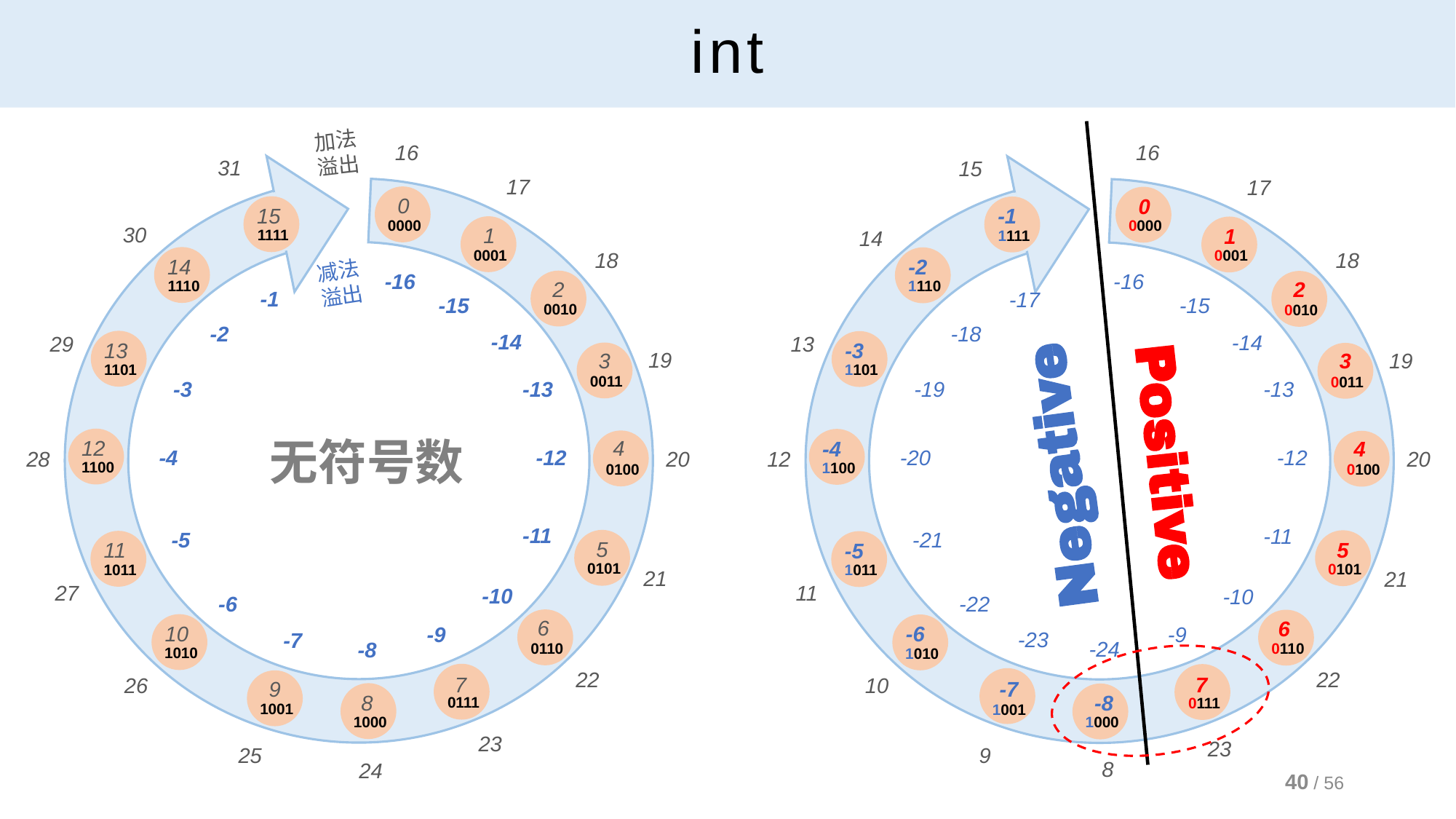

# int
加法
溢出
16
31
17
30
18
29
19
28
20
21
27
22
26
23
25
24
Positive
Negative
16
15
17
14
18
13
19
12
20
21
11
22
10
23
9
8

0
0000

15
1111

1
0001

14
1110

2
0010

13
1101
3

0011

12
1100
4

0100

5
0101

11
1011

6
0110

10
1010

7
0111

9
1001

8
1000

0
0000

-1
1111

1
0001

-2
1110

2
0010

-3
1101
3

0011

-4
1100
4

0100

5
0101

-5
1011

6
0110

-6
1010

7
0111

-7
1001

-8
1000
减法
溢出
-16
-1
-15
-2
-14
-3
-13
-4
-12
-11
-5
-10
-6
-9
-7
-8
-16
-17
-15
-18
-14
-19
-13
-20
-12
-11
-21
-10
-22
-9
-23
-24
无符号数

40 / 56